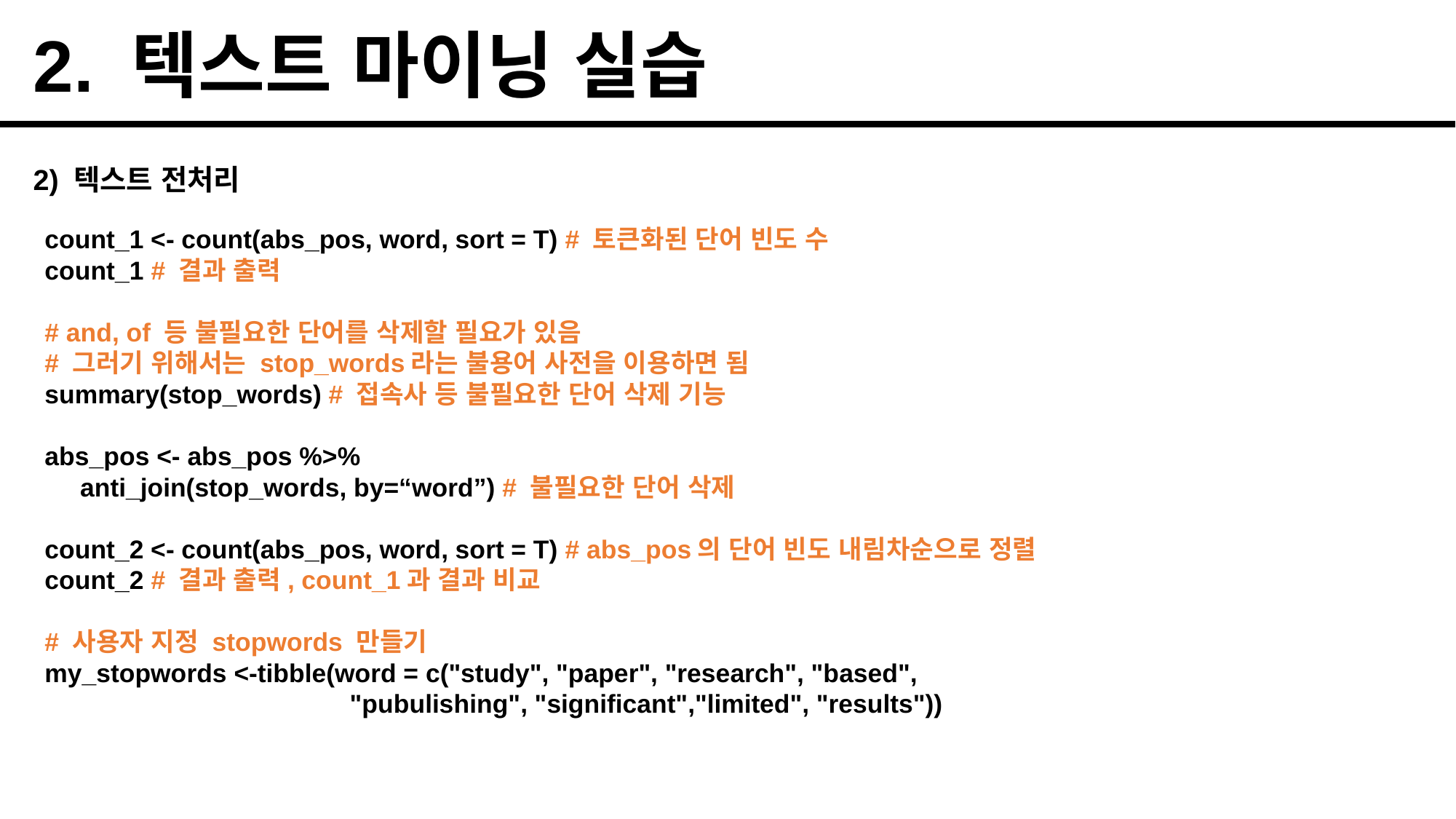

2. 텍스트 마이닝 실습
2) 텍스트 전처리
count_1 <- count(abs_pos, word, sort = T) # 토큰화된 단어 빈도 수
count_1 # 결과 출력

# and, of 등 불필요한 단어를 삭제할 필요가 있음
# 그러기 위해서는 stop_words라는 불용어 사전을 이용하면 됨
summary(stop_words) # 접속사 등 불필요한 단어 삭제 기능

abs_pos <- abs_pos %>%
     anti_join(stop_words, by=“word”) # 불필요한 단어 삭제

count_2 <- count(abs_pos, word, sort = T) # abs_pos의 단어 빈도 내림차순으로 정렬
count_2 # 결과 출력, count_1과 결과 비교

# 사용자 지정 stopwords 만들기
my_stopwords <-tibble(word = c("study", "paper", "research", "based",
                                           "pubulishing", "significant","limited", "results"))